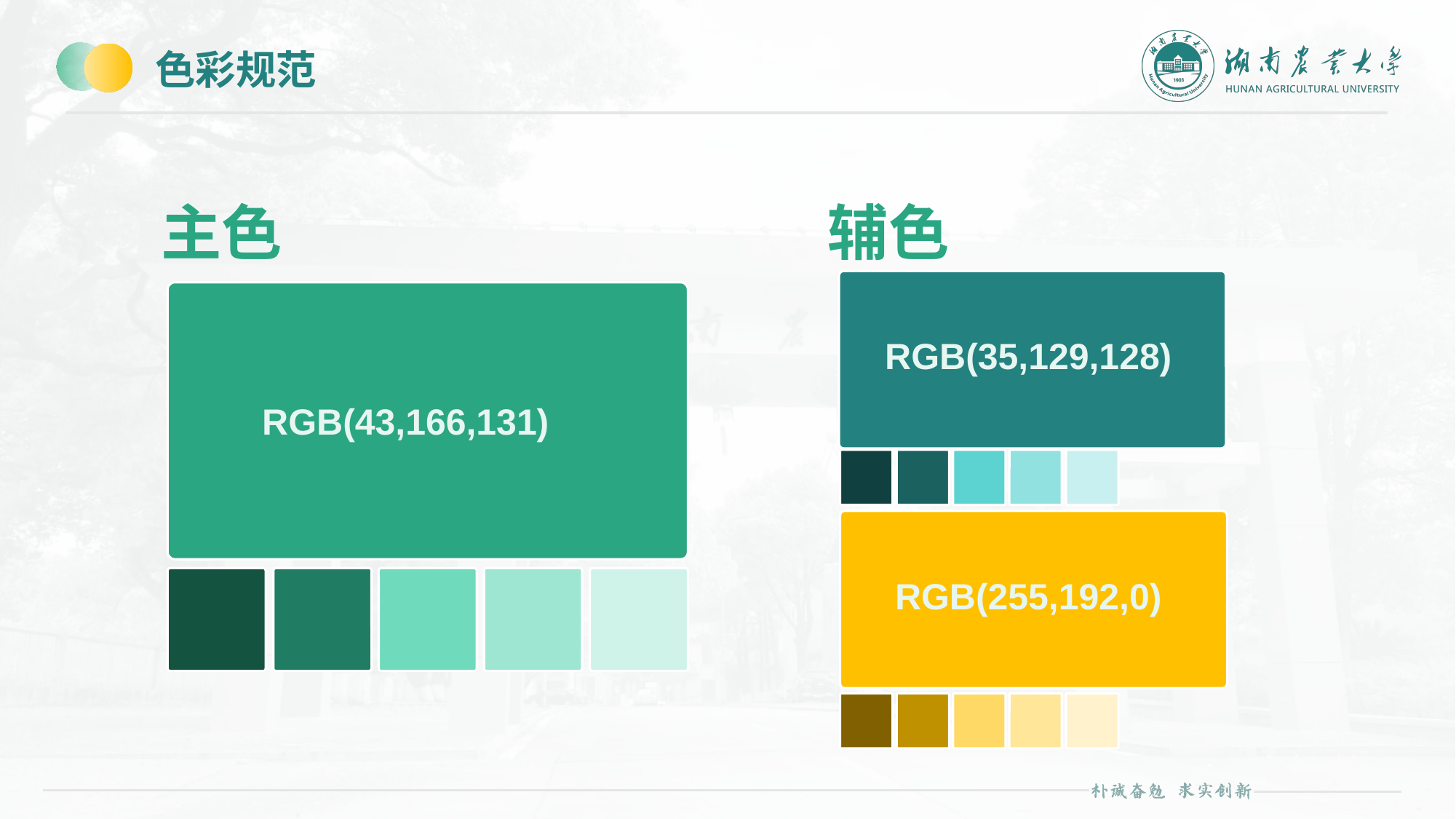

# 色彩规范
主色
辅色

RGB(35,129,128)
RGB(43,166,131)

RGB(255,192,0)